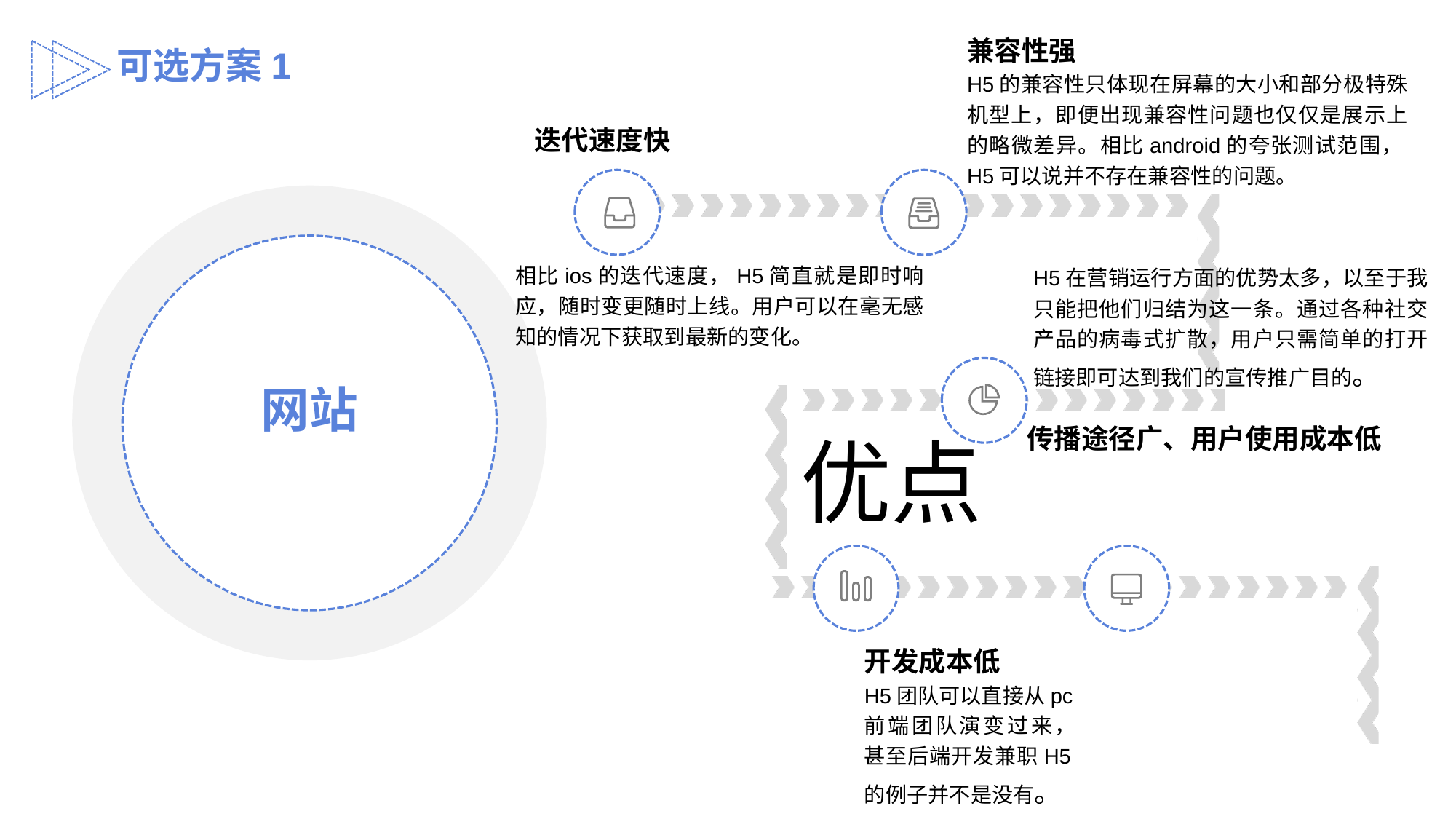

兼容性强
H5的兼容性只体现在屏幕的大小和部分极特殊机型上，即便出现兼容性问题也仅仅是展示上的略微差异。相比android的夸张测试范围，H5可以说并不存在兼容性的问题。
可选方案1

迭代速度快
相比ios的迭代速度，H5简直就是即时响应，随时变更随时上线。用户可以在毫无感知的情况下获取到最新的变化。

H5在营销运行方面的优势太多，以至于我只能把他们归结为这一条。通过各种社交产品的病毒式扩散，用户只需简单的打开链接即可达到我们的宣传推广目的。
传播途径广、用户使用成本低

网站
优点

开发成本低
H5团队可以直接从pc前端团队演变过来，甚至后端开发兼职H5的例子并不是没有。